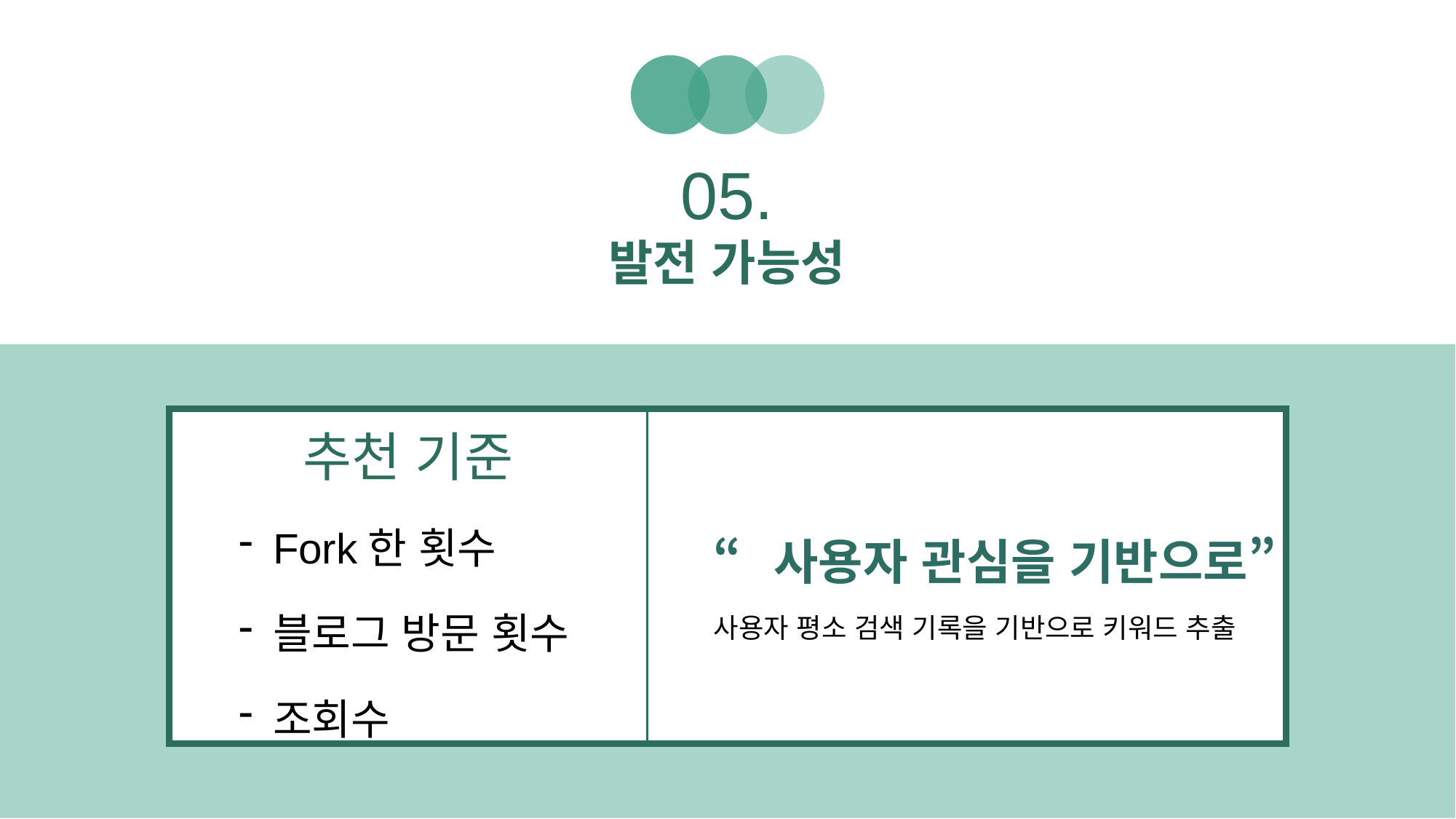

05.
발전 가능성

추천 기준
Fork한 횟수
블로그 방문 횟수
조회수
“사용자 관심을 기반으로”
사용자 평소 검색 기록을 기반으로 키워드 추출